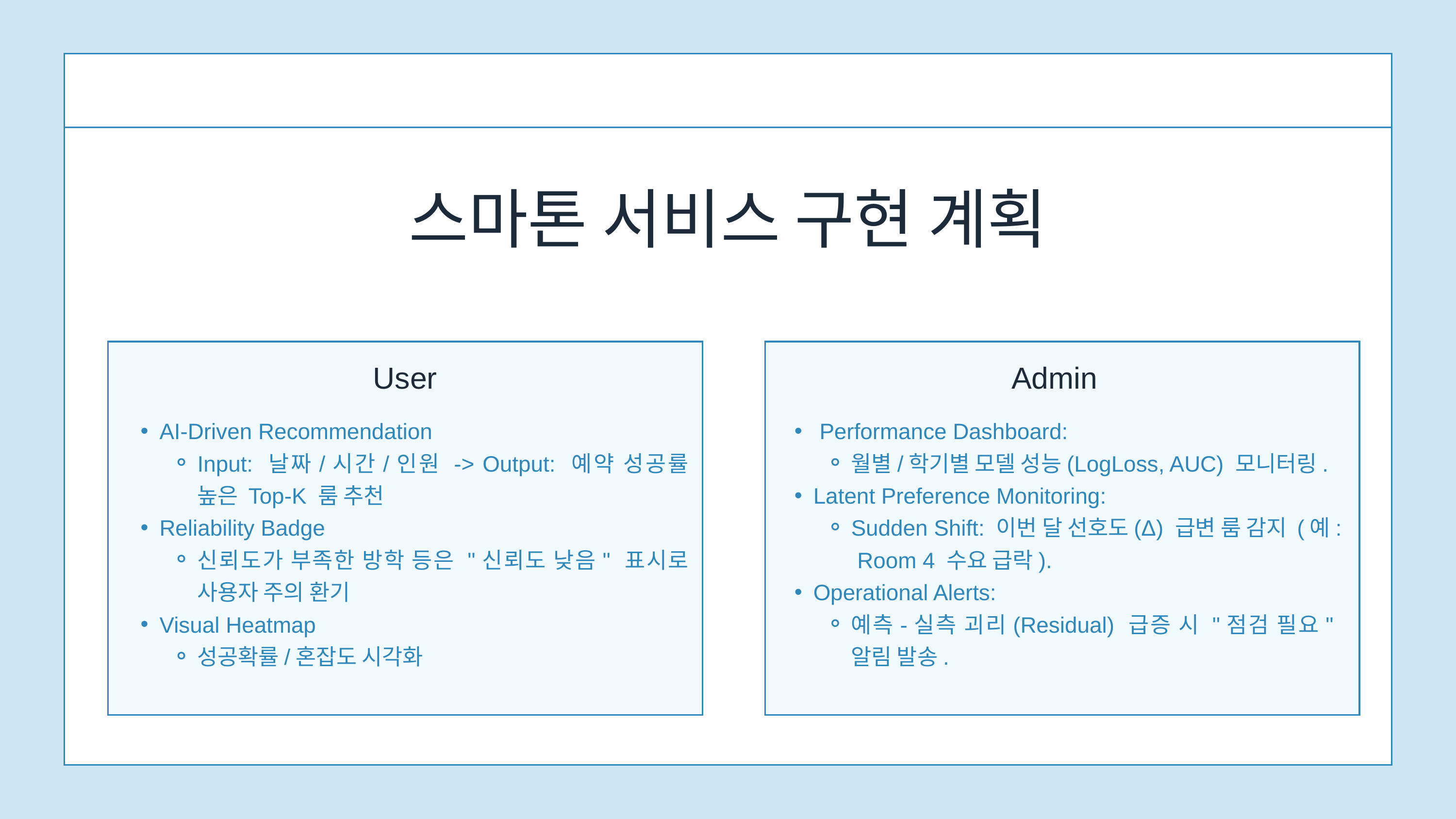

스마톤 서비스 구현 계획

User
Admin
AI-Driven Recommendation
Input: 날짜/시간/인원 -> Output: 예약 성공률 높은 Top-K 룸 추천
Reliability Badge
신뢰도가 부족한 방학 등은 "신뢰도 낮음" 표시로 사용자 주의 환기
Visual Heatmap
성공확률/혼잡도 시각화
 Performance Dashboard:
월별/학기별 모델 성능(LogLoss, AUC) 모니터링.
Latent Preference Monitoring:
Sudden Shift: 이번 달 선호도(Δ) 급변 룸 감지 (예: Room 4 수요 급락).
Operational Alerts:
예측-실측 괴리(Residual) 급증 시 "점검 필요" 알림 발송.